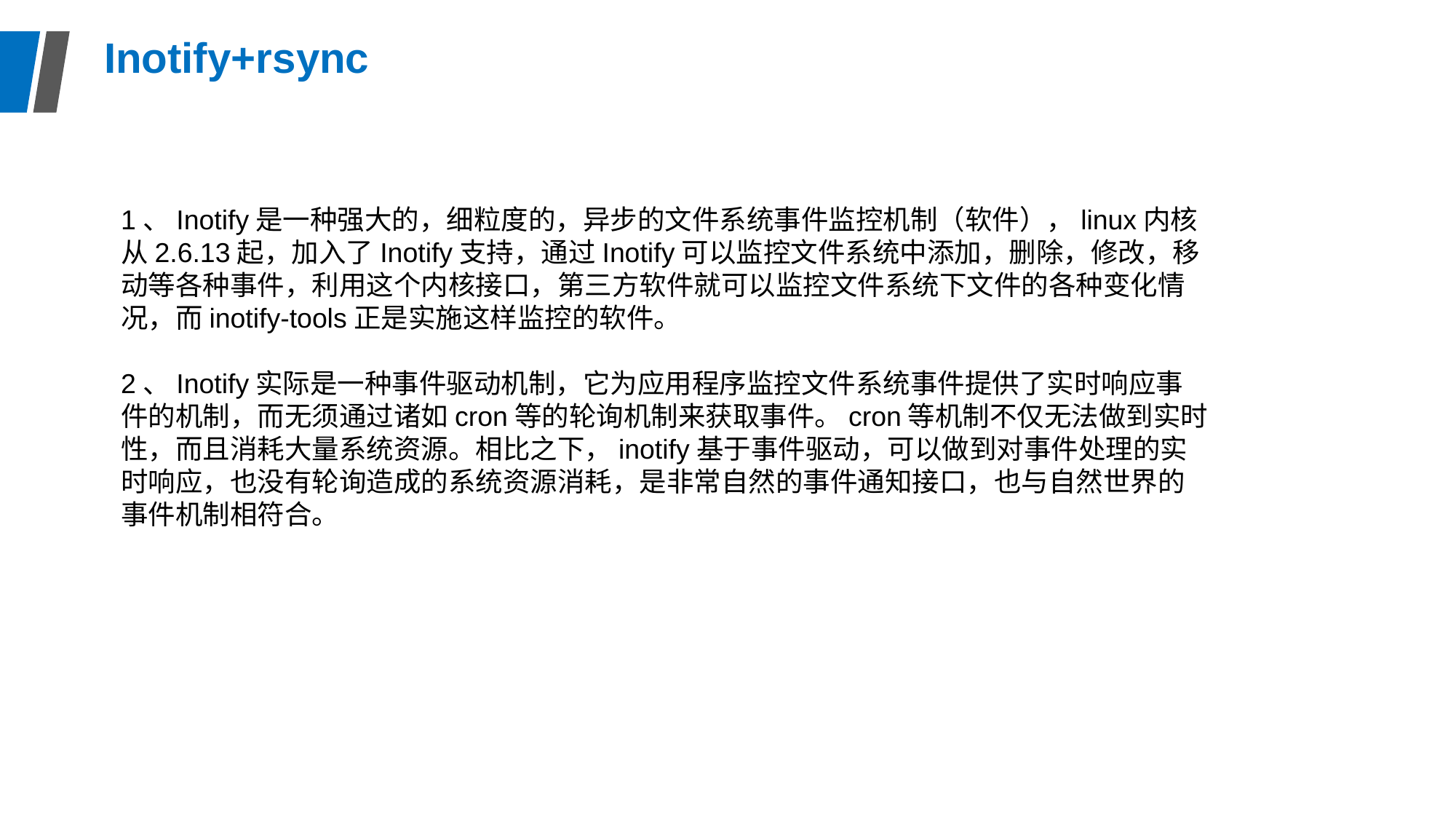

Inotify+rsync

1、Inotify是一种强大的，细粒度的，异步的文件系统事件监控机制（软件），linux内核从2.6.13起，加入了Inotify支持，通过Inotify可以监控文件系统中添加，删除，修改，移动等各种事件，利用这个内核接口，第三方软件就可以监控文件系统下文件的各种变化情况，而inotify-tools正是实施这样监控的软件。

2、Inotify实际是一种事件驱动机制，它为应用程序监控文件系统事件提供了实时响应事件的机制，而无须通过诸如cron等的轮询机制来获取事件。cron等机制不仅无法做到实时性，而且消耗大量系统资源。相比之下，inotify基于事件驱动，可以做到对事件处理的实时响应，也没有轮询造成的系统资源消耗，是非常自然的事件通知接口，也与自然世界的事件机制相符合。